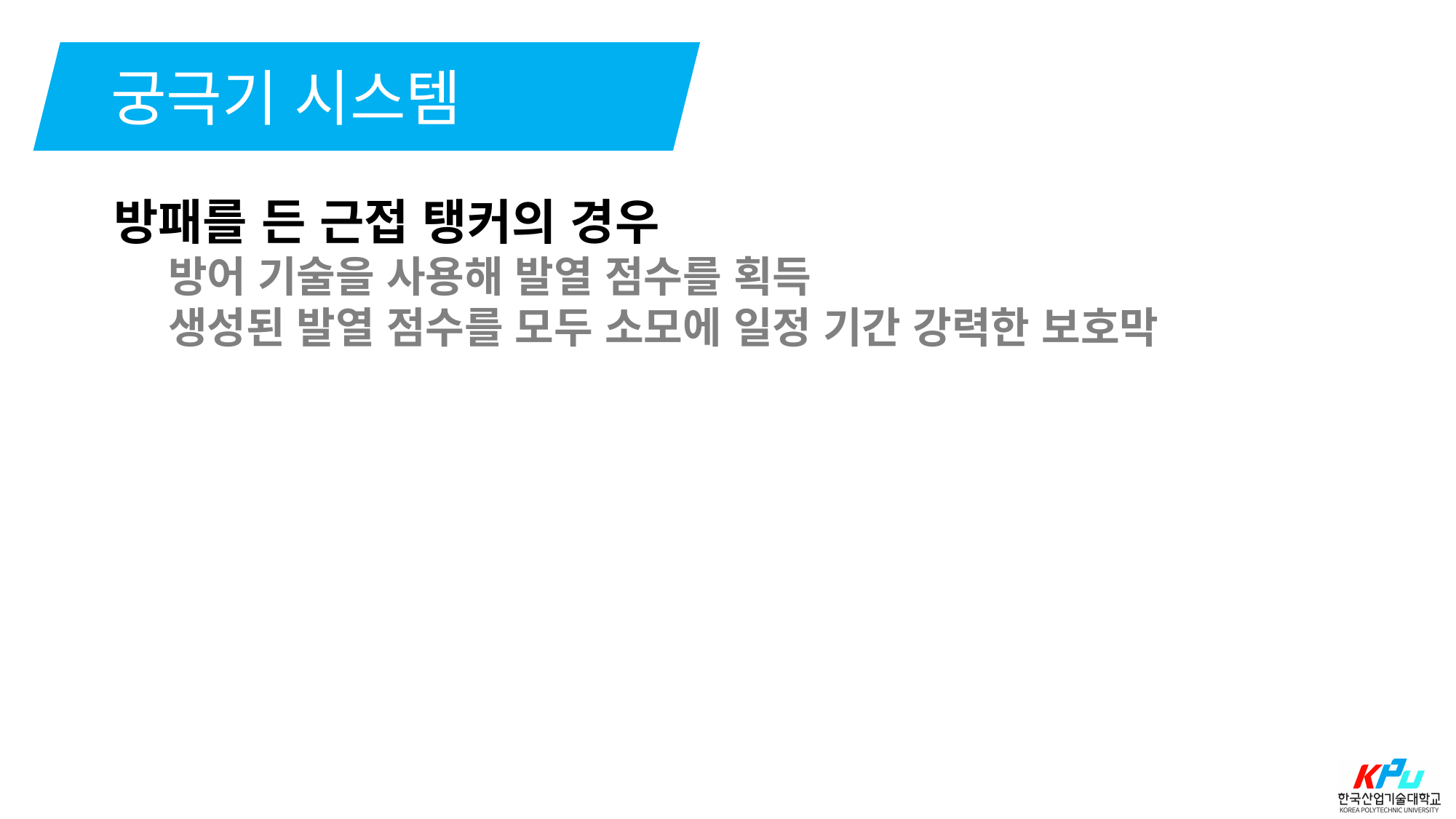

궁극기 시스템
방패를 든 근접 탱커의 경우
방어 기술을 사용해 발열 점수를 획득
생성된 발열 점수를 모두 소모에 일정 기간 강력한 보호막